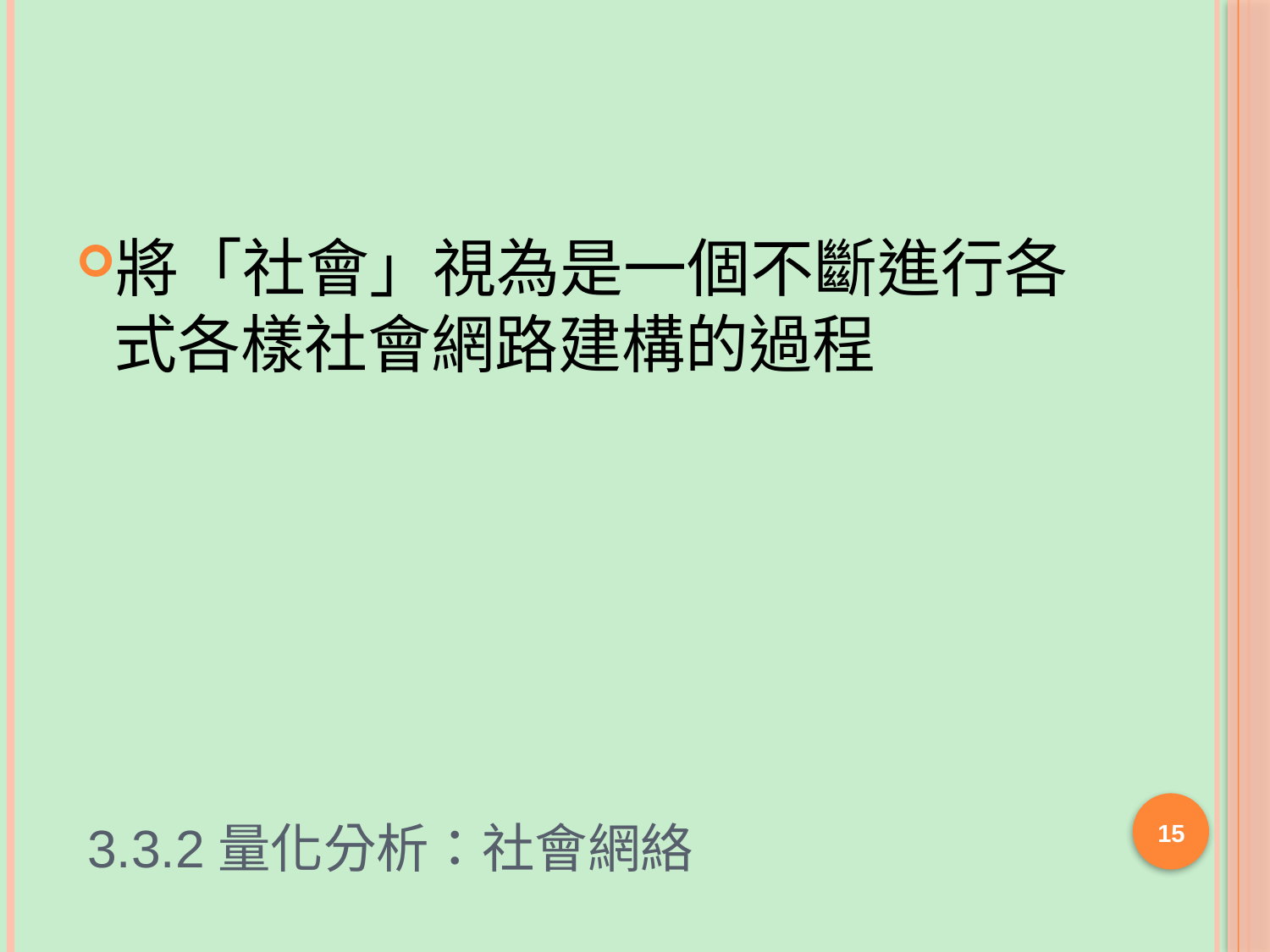

將「社會」視為是一個不斷進行各式各樣社會網路建構的過程
# 3.3.2量化分析：社會網絡
15